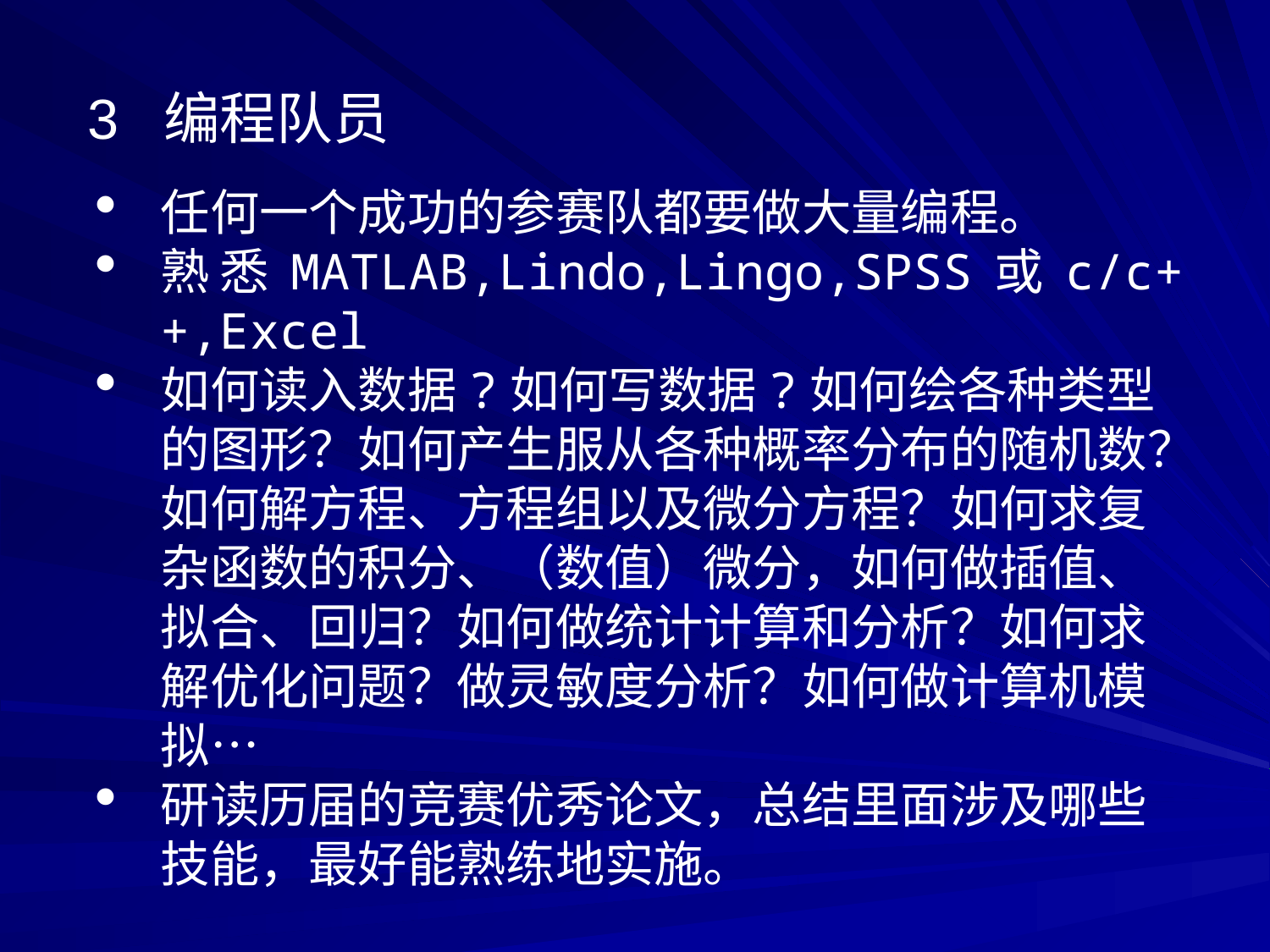

3  编程队员
任何一个成功的参赛队都要做大量编程。
熟悉MATLAB,Lindo,Lingo,SPSS或c/c++,Excel
如何读入数据?如何写数据?如何绘各种类型的图形？如何产生服从各种概率分布的随机数？如何解方程、方程组以及微分方程？如何求复杂函数的积分、（数值）微分，如何做插值、拟合、回归？如何做统计计算和分析？如何求解优化问题？做灵敏度分析？如何做计算机模拟…
研读历届的竞赛优秀论文，总结里面涉及哪些技能，最好能熟练地实施。